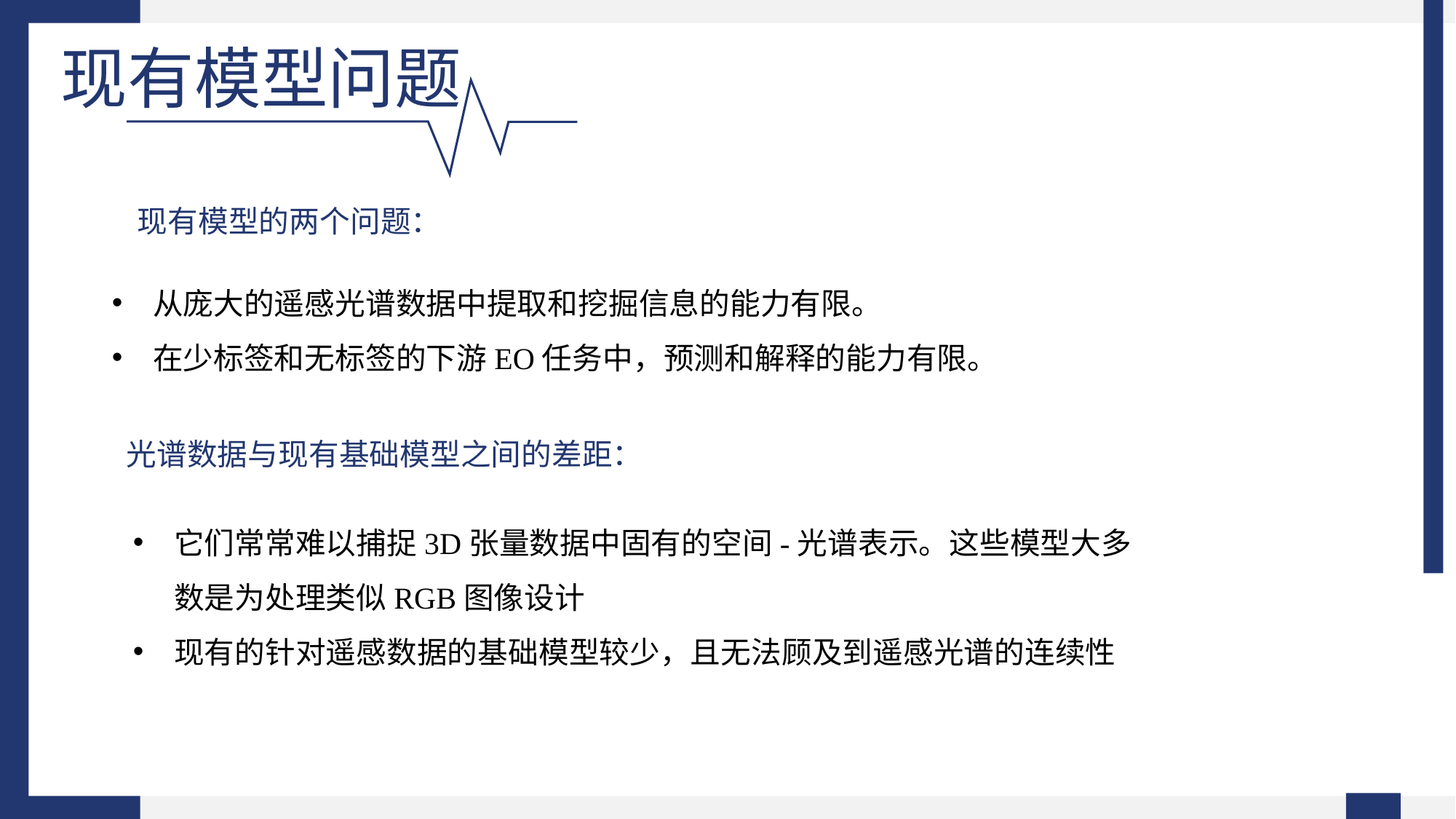

现有模型问题

现有模型的两个问题：
从庞大的遥感光谱数据中提取和挖掘信息的能力有限。
在少标签和无标签的下游EO任务中，预测和解释的能力有限。
光谱数据与现有基础模型之间的差距：
它们常常难以捕捉3D张量数据中固有的空间-光谱表示。这些模型大多数是为处理类似RGB图像设计
现有的针对遥感数据的基础模型较少，且无法顾及到遥感光谱的连续性